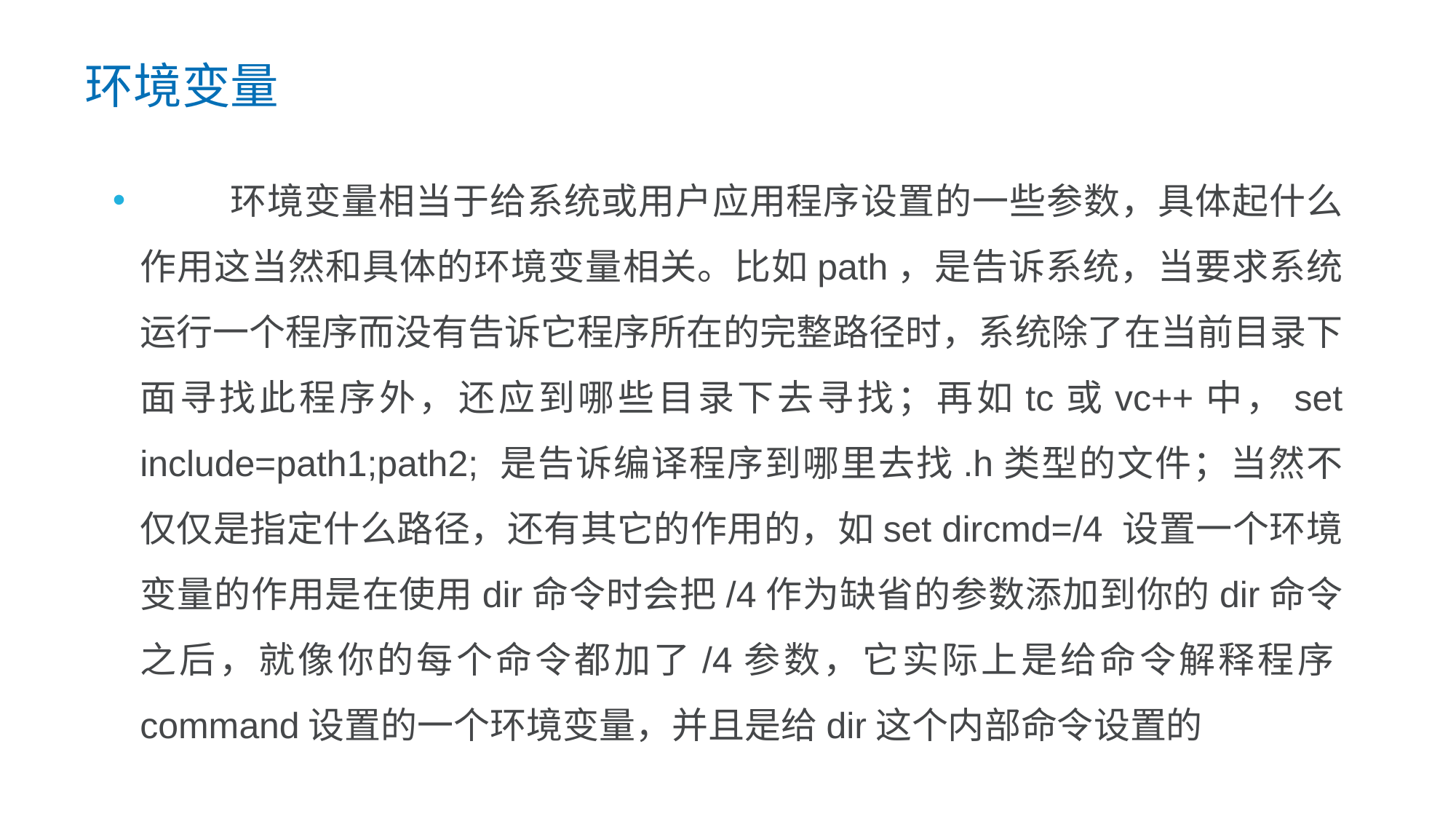

环境变量
         环境变量相当于给系统或用户应用程序设置的一些参数，具体起什么作用这当然和具体的环境变量相关。比如path，是告诉系统，当要求系统运行一个程序而没有告诉它程序所在的完整路径时，系统除了在当前目录下面寻找此程序外，还应到哪些目录下去寻找；再如tc或vc++中，set include=path1;path2; 是告诉编译程序到哪里去找.h类型的文件；当然不仅仅是指定什么路径，还有其它的作用的，如set dircmd=/4 设置一个环境变量的作用是在使用dir命令时会把/4作为缺省的参数添加到你的dir命令之后，就像你的每个命令都加了/4参数，它实际上是给命令解释程序command设置的一个环境变量，并且是给dir这个内部命令设置的